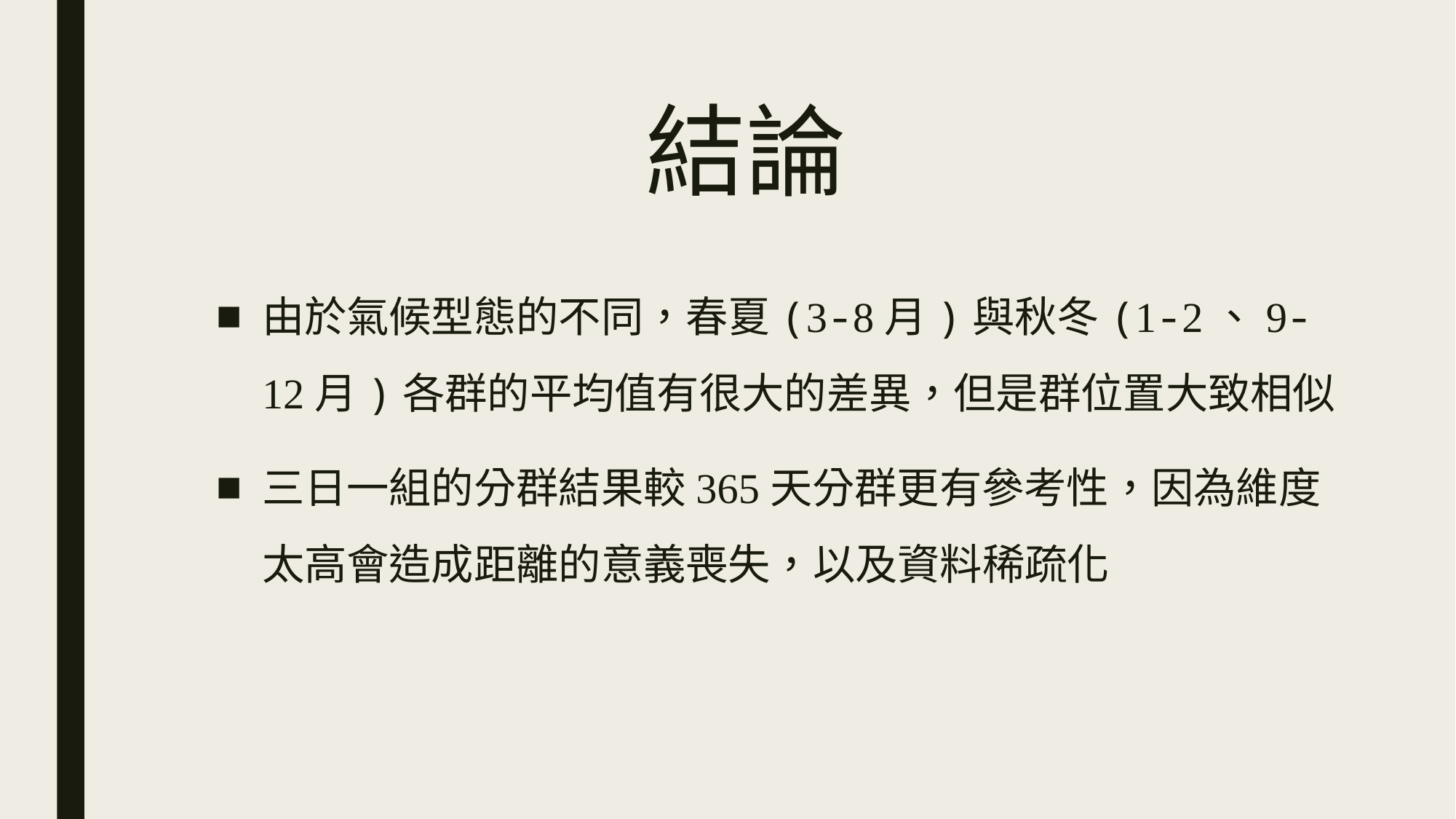

# 結論
由於氣候型態的不同，春夏(3-8月)與秋冬(1-2、9-12月)各群的平均值有很大的差異，但是群位置大致相似
三日一組的分群結果較365天分群更有參考性，因為維度太高會造成距離的意義喪失，以及資料稀疏化